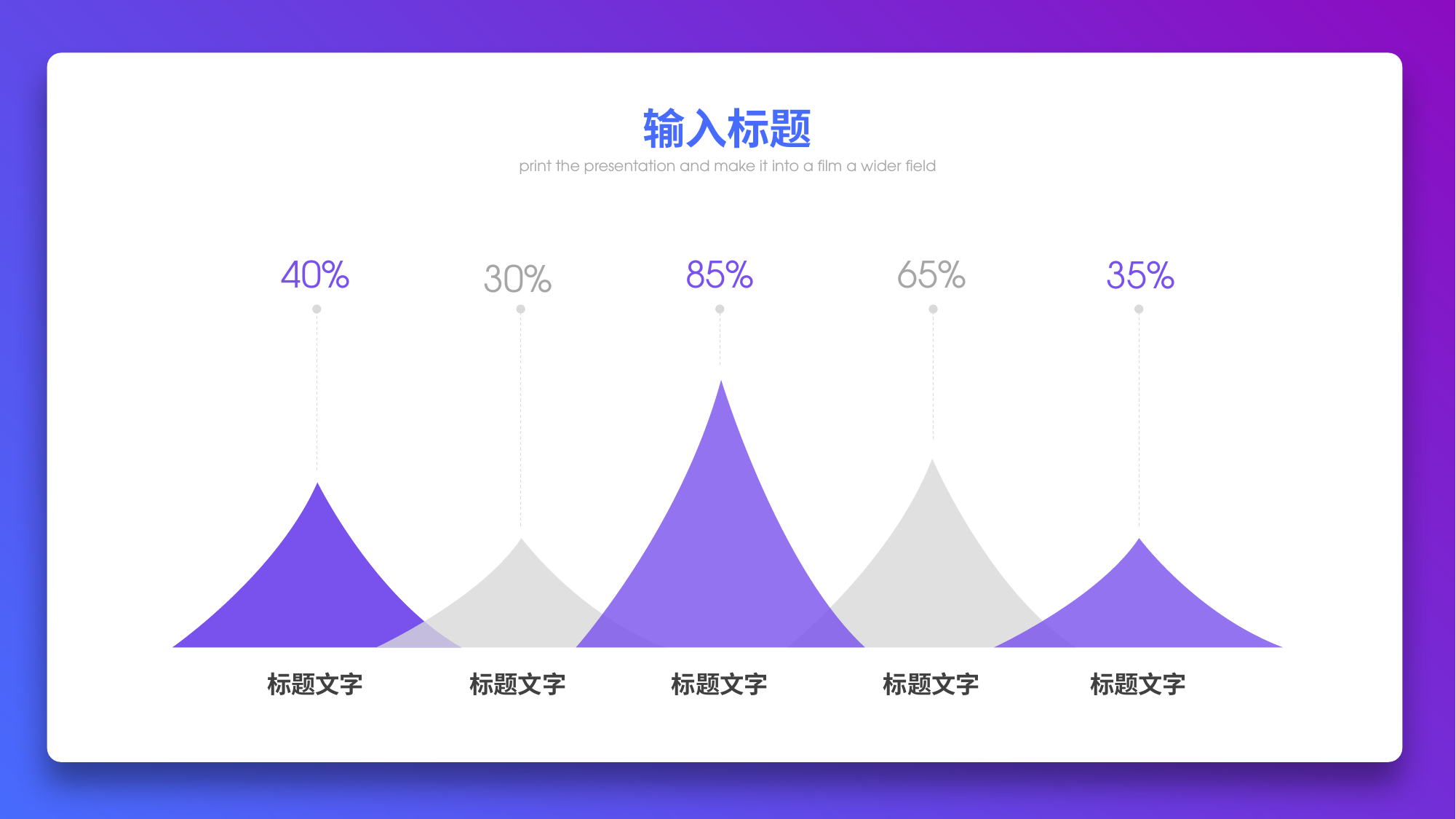

输入标题
print the presentation and make it into a film a wider field
85%
40%
65%
35%
30%

标题文字
标题文字
标题文字
标题文字
标题文字